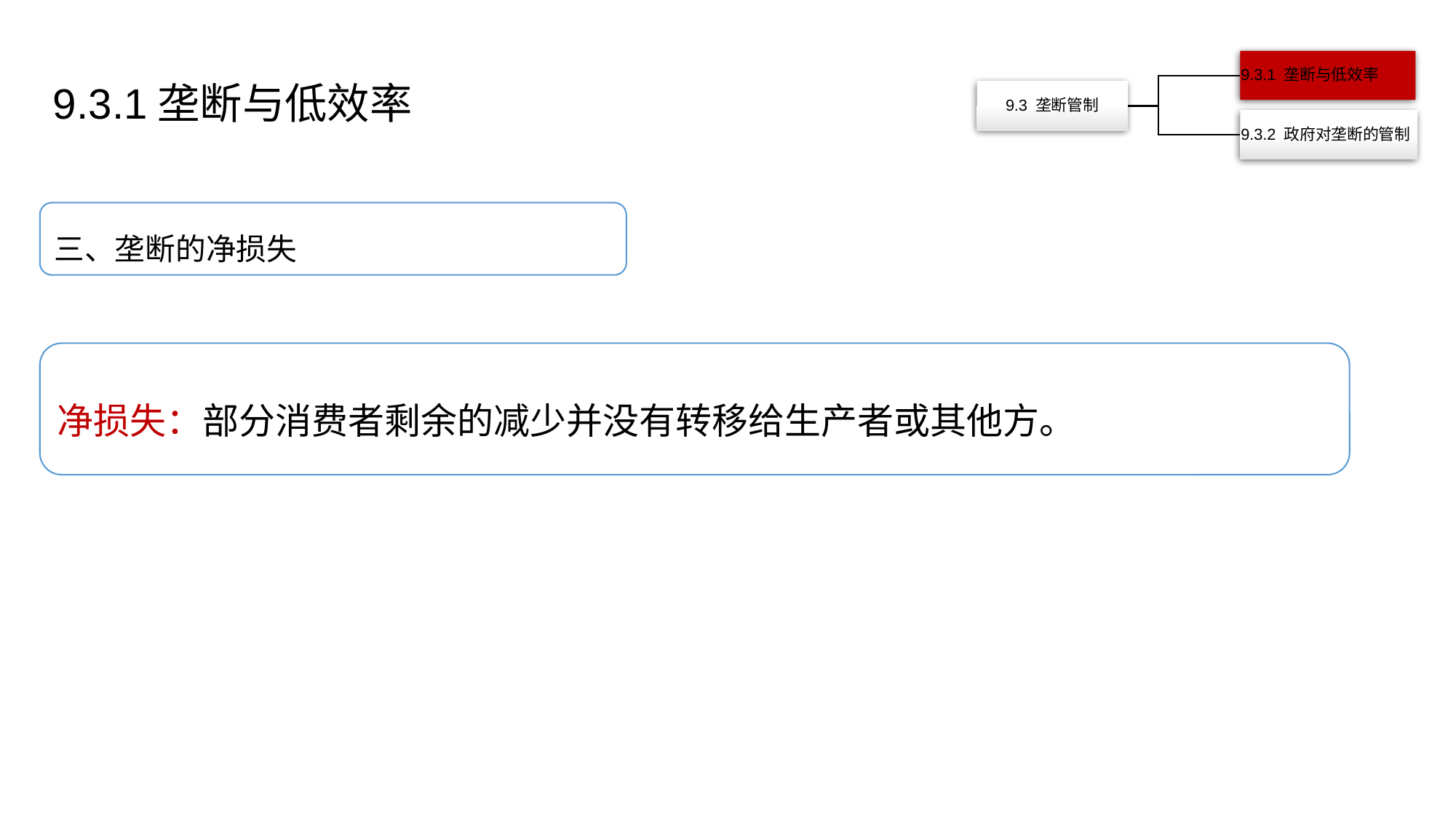

9.3 垄断管制
9.3.1 垄断与低效率
9.3.2 政府对垄断的管制
9.3.1垄断与低效率
三、垄断的净损失
净损失：部分消费者剩余的减少并没有转移给生产者或其他方。